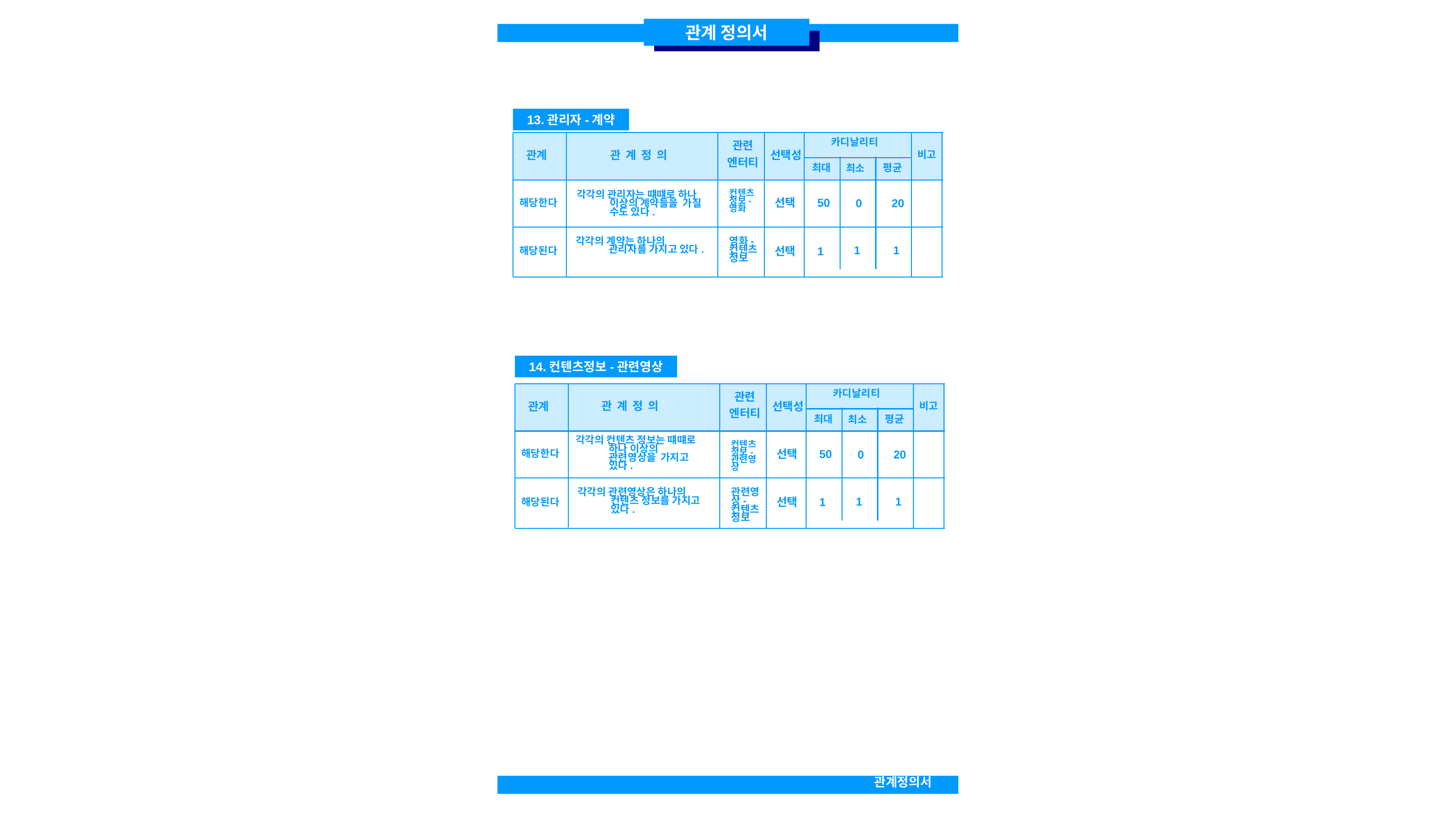

관계 정의서

13.관리자-계약
카디날리티

관련
엔터티
선택성
관계
관  계  정  의
비고
평균
최대
최소
컨텐츠 정보-영화
각각의 관리자는 떄떄로 하나 이상의 계약들을  가질 수도 있다.
해당한다
선택
50
0
20
각각의 계약는 하나의 관리자를 가지고 있다.
영화-컨텐츠정보
해당된다
1
1
선택
1
14.컨텐츠정보-관련영상
카디날리티

관련
엔터티
관  계  정  의
선택성
관계
비고
평균
최대
최소
각각의 컨텐츠 정보는 떄떄로  하나 이상의  관련영상을  가지고 있다.
컨텐츠정보-관련영상
해당한다
선택
50
0
20
각각의 관련영상은 하나의 컨텐츠 정보를 가지고 있다.

관련영상-컨텐츠정보
해당된다
1
1
선택
1
관계정의서